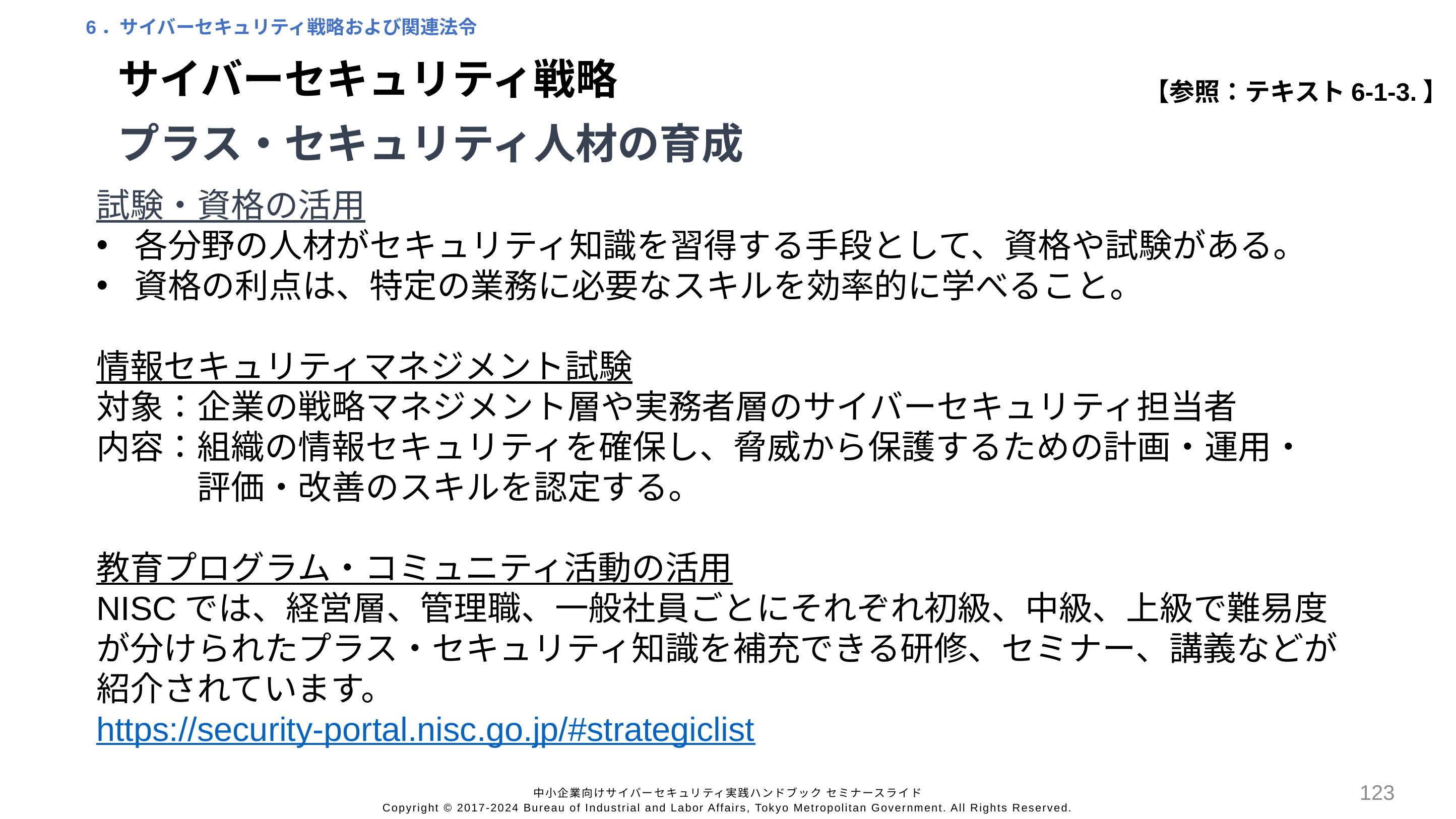

6．サイバーセキュリティ戦略および関連法令
サイバーセキュリティ戦略
【参照：テキスト6-1-3.】
プラス・セキュリティ人材の育成
試験・資格の活用
各分野の人材がセキュリティ知識を習得する手段として、資格や試験がある。
資格の利点は、特定の業務に必要なスキルを効率的に学べること。

情報セキュリティマネジメント試験
対象：企業の戦略マネジメント層や実務者層のサイバーセキュリティ担当者
内容：組織の情報セキュリティを確保し、脅威から保護するための計画・運用・
　　　評価・改善のスキルを認定する。

教育プログラム・コミュニティ活動の活用
NISCでは、経営層、管理職、一般社員ごとにそれぞれ初級、中級、上級で難易度が分けられたプラス・セキュリティ知識を補充できる研修、セミナー、講義などが紹介されています。
https://security-portal.nisc.go.jp/#strategiclist

123